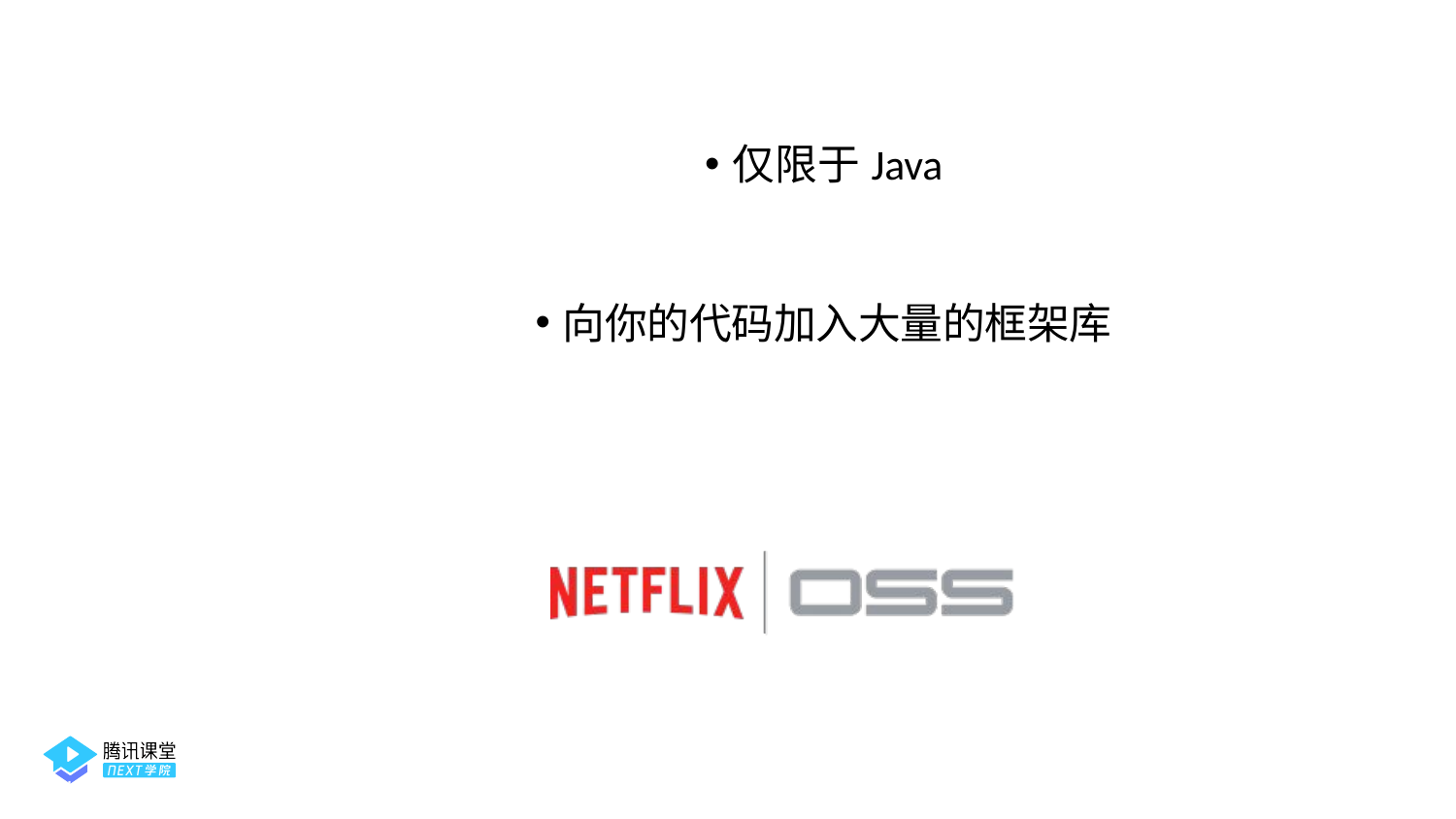

What's Wrong with Netflix OSS?
仅限于Java

向你的代码加入大量的框架库

@danieloh30